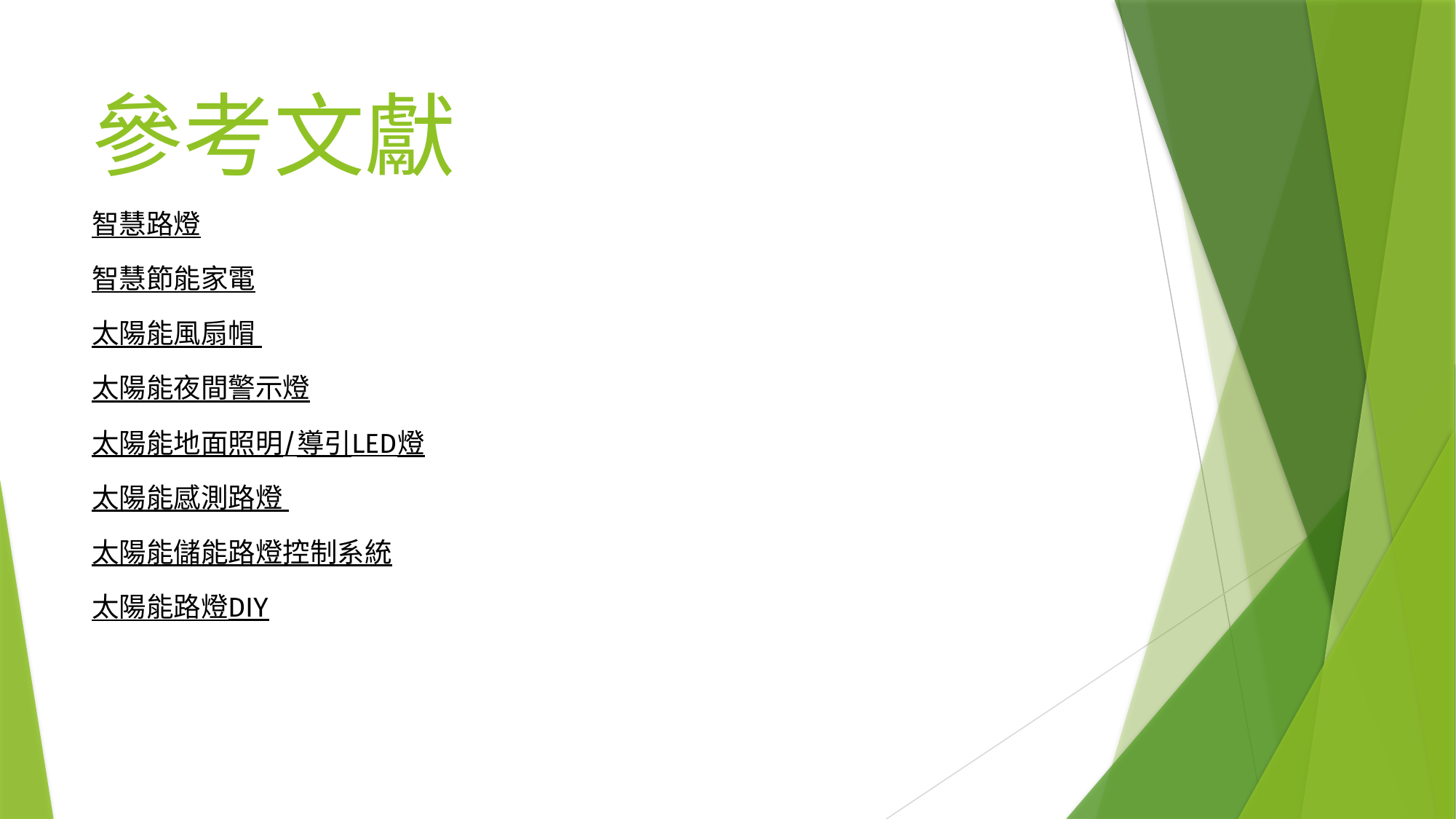

# 參考文獻
智慧路燈
智慧節能家電
太陽能風扇帽
太陽能夜間警示燈
太陽能地面照明/導引LED燈
太陽能感測路燈
太陽能儲能路燈控制系統
太陽能路燈DIY